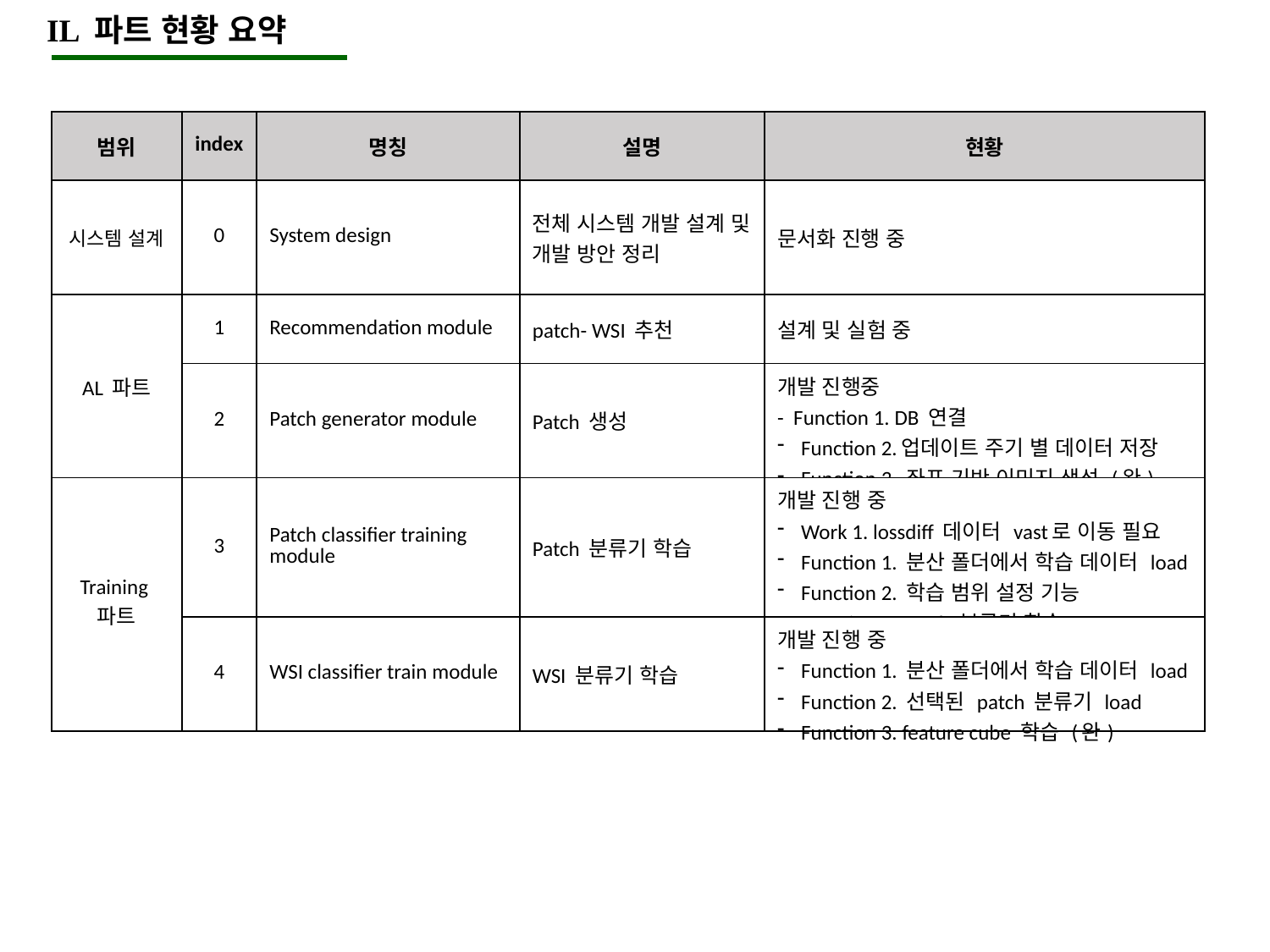

IL 파트 현황 요약
| 범위 | index | 명칭 | 설명 | 현황 |
| --- | --- | --- | --- | --- |
| 시스템 설계 | 0 | System design | 전체 시스템 개발 설계 및 개발 방안 정리 | 문서화 진행 중 |
| AL 파트 | 1 | Recommendation module | patch- WSI 추천 | 설계 및 실험 중 |
|  | 2 | Patch generator module | Patch 생성 | 개발 진행중 - Function 1. DB 연결 Function 2.업데이트 주기 별 데이터 저장 Function 3. 좌표 기반 이미지 생성 (완) |
| Training 파트 | 3 | Patch classifier training module | Patch 분류기 학습 | 개발 진행 중 Work 1. lossdiff 데이터 vast로 이동 필요 Function 1. 분산 폴더에서 학습 데이터 load Function 2. 학습 범위 설정 기능 Function 3. patch 분류기 학습 |
|  | 4 | WSI classifier train module | WSI 분류기 학습 | 개발 진행 중 Function 1. 분산 폴더에서 학습 데이터 load Function 2. 선택된 patch 분류기 load Function 3. feature cube 학습 (완) |